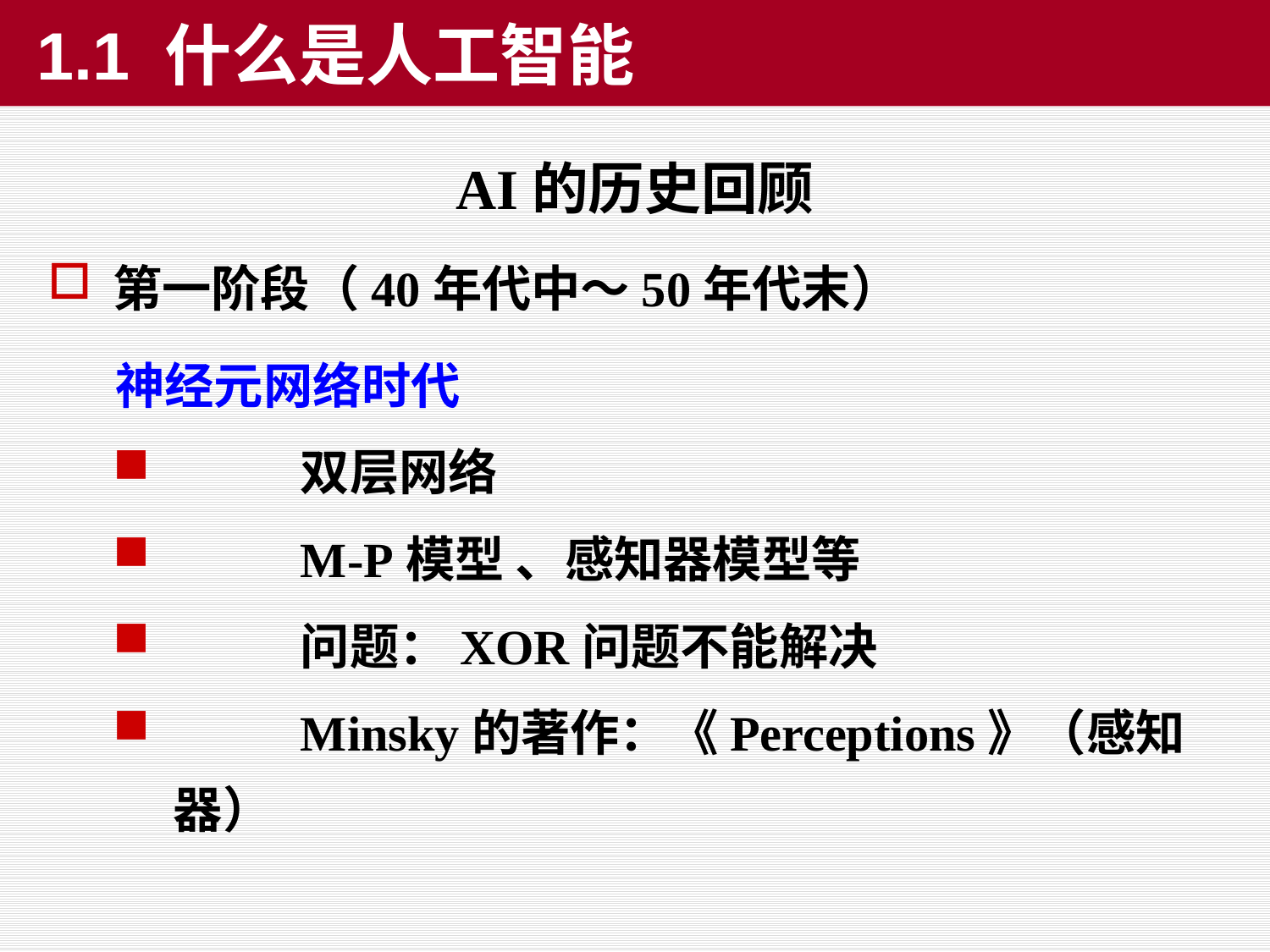

1.1 什么是人工智能
AI的历史回顾
第一阶段（40年代中～50年代末）
     神经元网络时代
	双层网络
	M-P模型 、感知器模型等
	问题：XOR问题不能解决
	Minsky的著作：《Perceptions》（感知器）